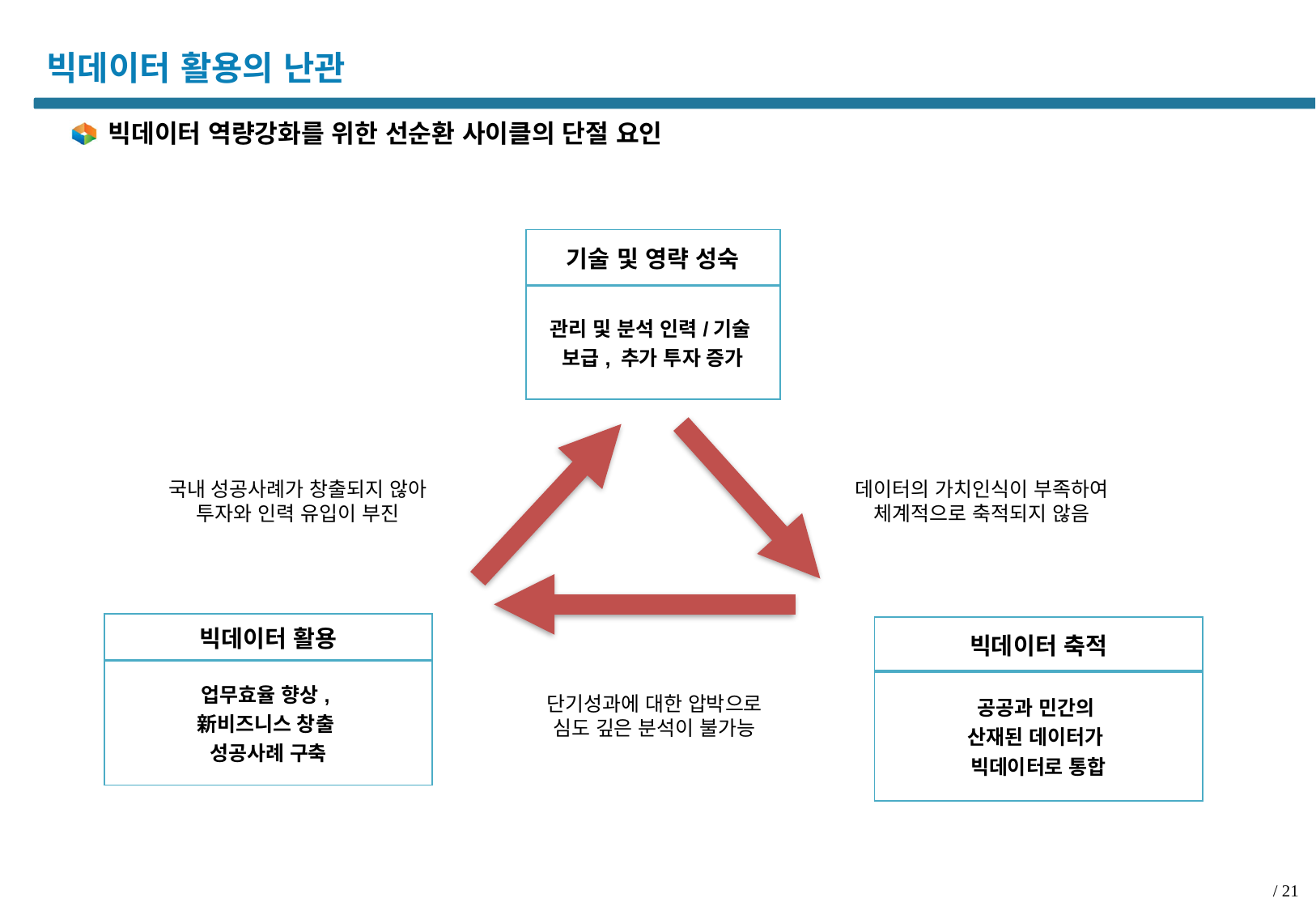

# 빅데이터 활용의 난관
빅데이터 역량강화를 위한 선순환 사이클의 단절 요인
| 기술 및 영략 성숙 |
| --- |
| 관리 및 분석 인력/기술 보급, 추가 투자 증가 |
데이터의 가치인식이 부족하여
체계적으로 축적되지 않음
국내 성공사례가 창출되지 않아
투자와 인력 유입이 부진
| 빅데이터 활용 |
| --- |
| 업무효율 향상, 新비즈니스 창출 성공사례 구축 |
| 빅데이터 축적 |
| --- |
| 공공과 민간의 산재된 데이터가 빅데이터로 통합 |
단기성과에 대한 압박으로
심도 깊은 분석이 불가능
/ 21